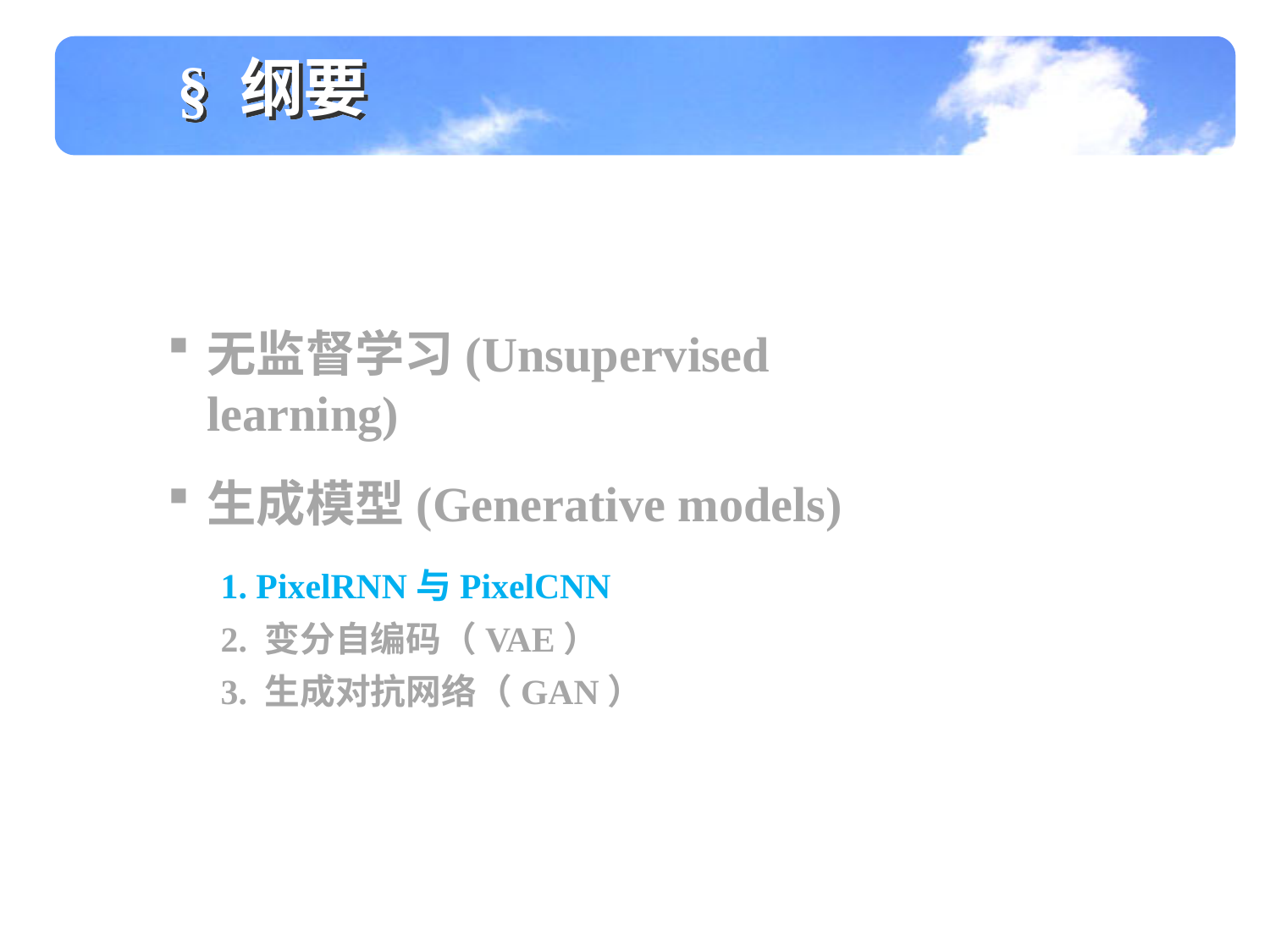

§ 纲要
无监督学习(Unsupervised learning)
生成模型(Generative models)
      1. PixelRNN与PixelCNN
      2. 变分自编码（VAE）
      3. 生成对抗网络（GAN）